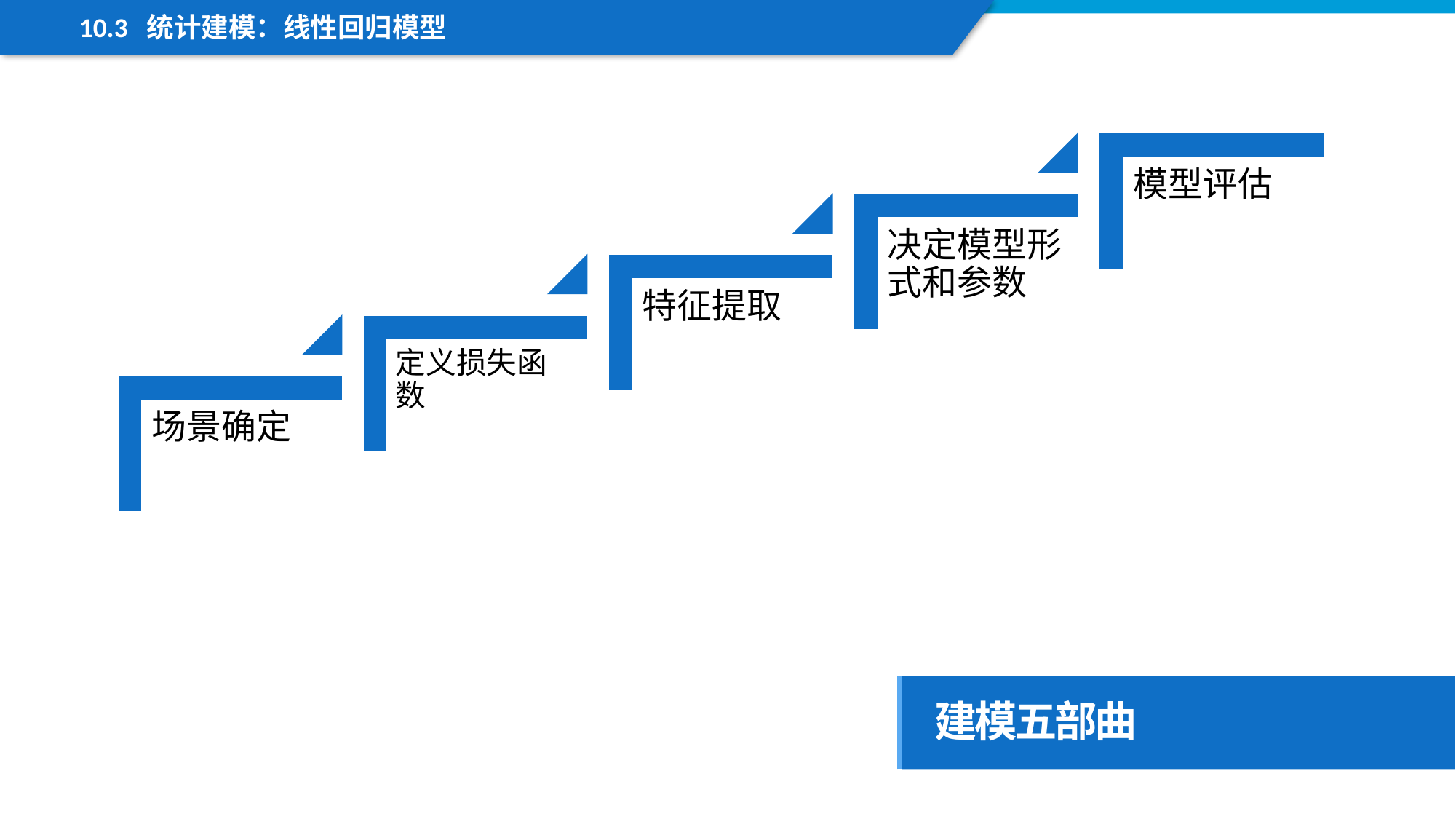

10.3  统计建模：线性回归模型
场景确定
定义损失函数
特征提取
决定模型形式和参数
模型评估
建模五部曲